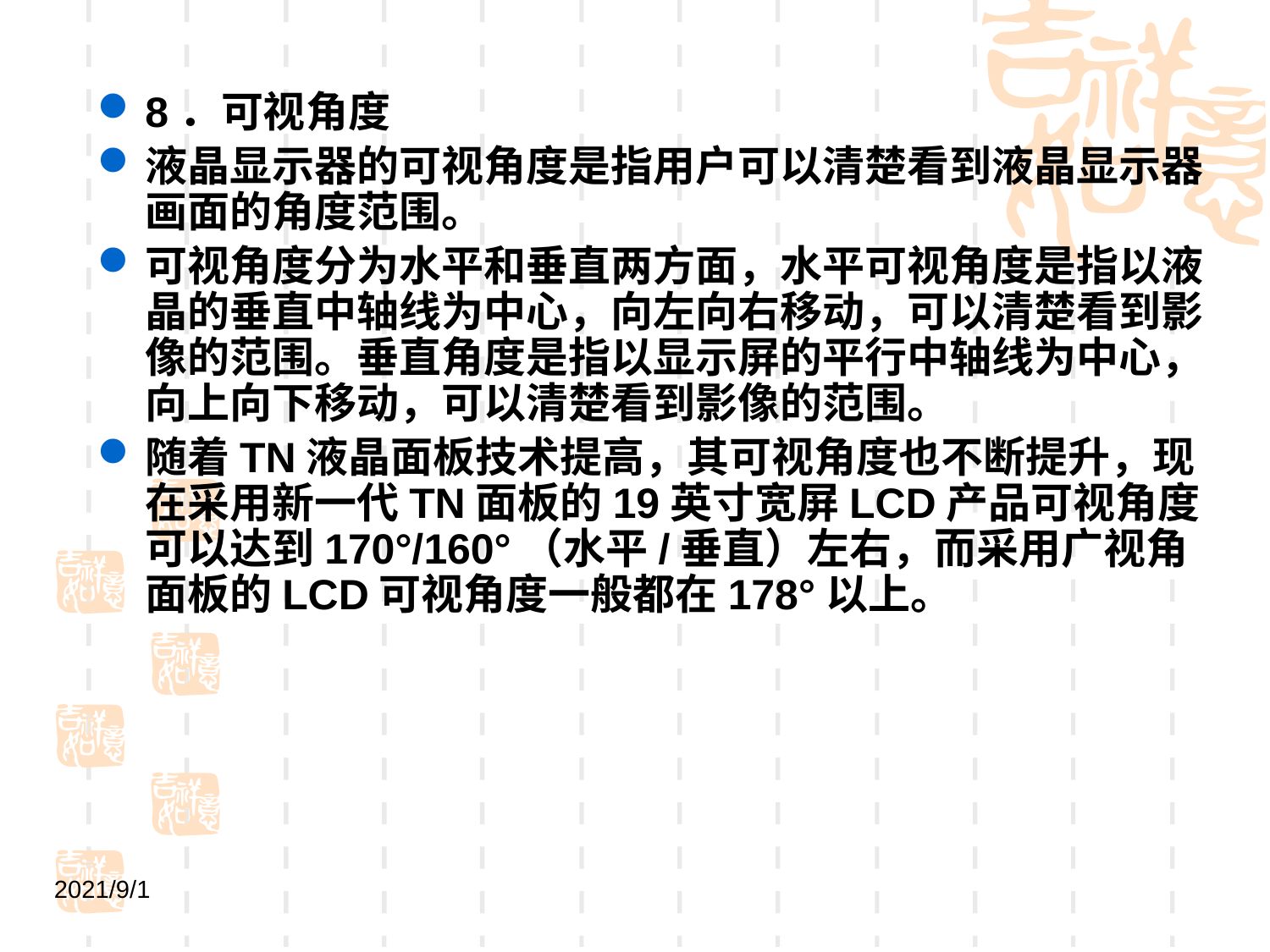

8．可视角度
液晶显示器的可视角度是指用户可以清楚看到液晶显示器画面的角度范围。
可视角度分为水平和垂直两方面，水平可视角度是指以液晶的垂直中轴线为中心，向左向右移动，可以清楚看到影像的范围。垂直角度是指以显示屏的平行中轴线为中心，向上向下移动，可以清楚看到影像的范围。
随着TN液晶面板技术提高，其可视角度也不断提升，现在采用新一代TN面板的19英寸宽屏LCD产品可视角度可以达到170°/160°（水平/垂直）左右，而采用广视角面板的LCD可视角度一般都在178°以上。
2021/9/1